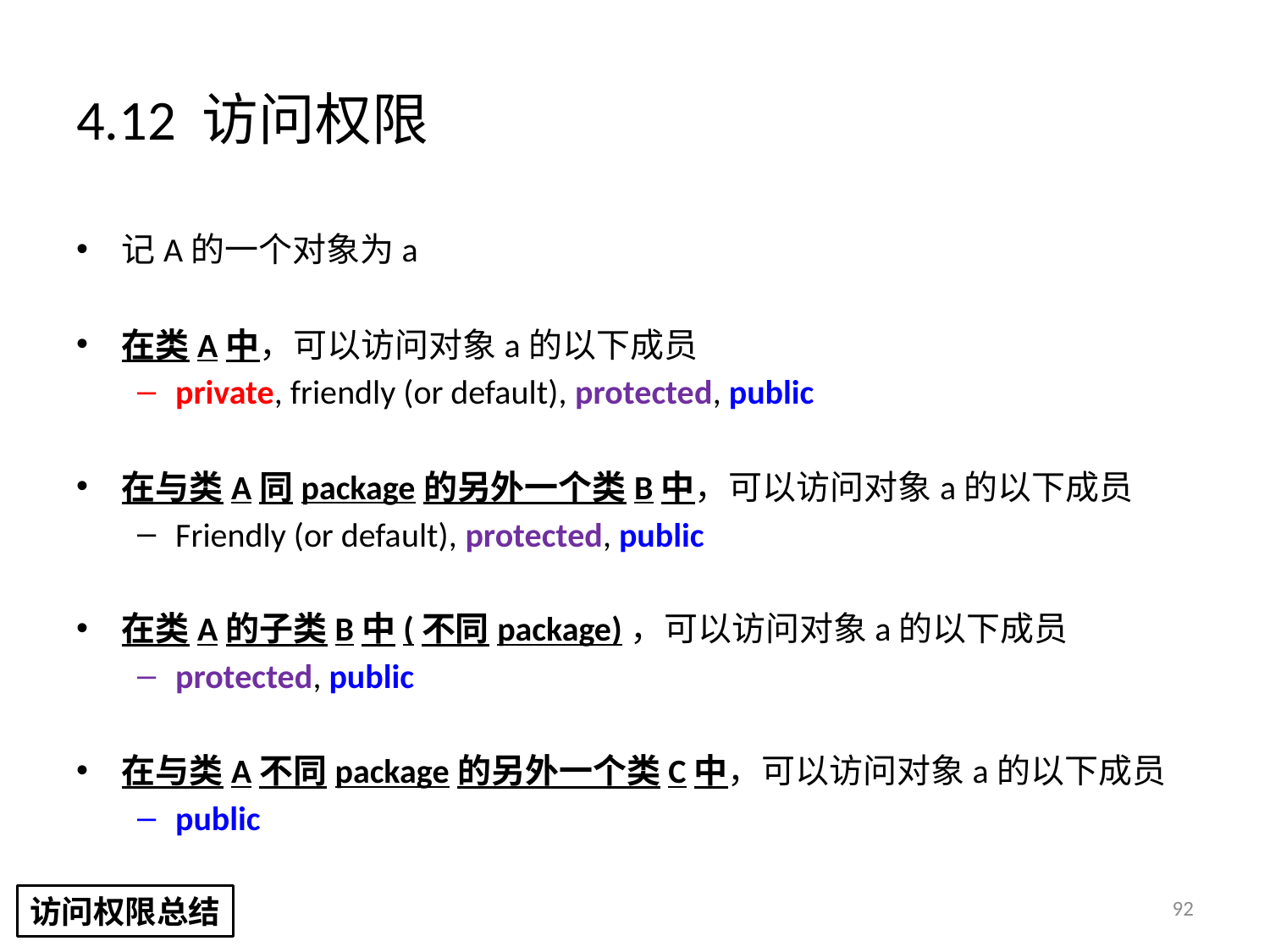

# 4.12 访问权限
记A的一个对象为a

在类A中，可以访问对象a的以下成员
private, friendly (or default), protected, public

在与类A同package的另外一个类B中，可以访问对象a的以下成员
Friendly (or default), protected, public

在类A的子类B中(不同package)，可以访问对象a的以下成员
protected, public

在与类A不同package的另外一个类C中，可以访问对象a的以下成员
public

92
访问权限总结